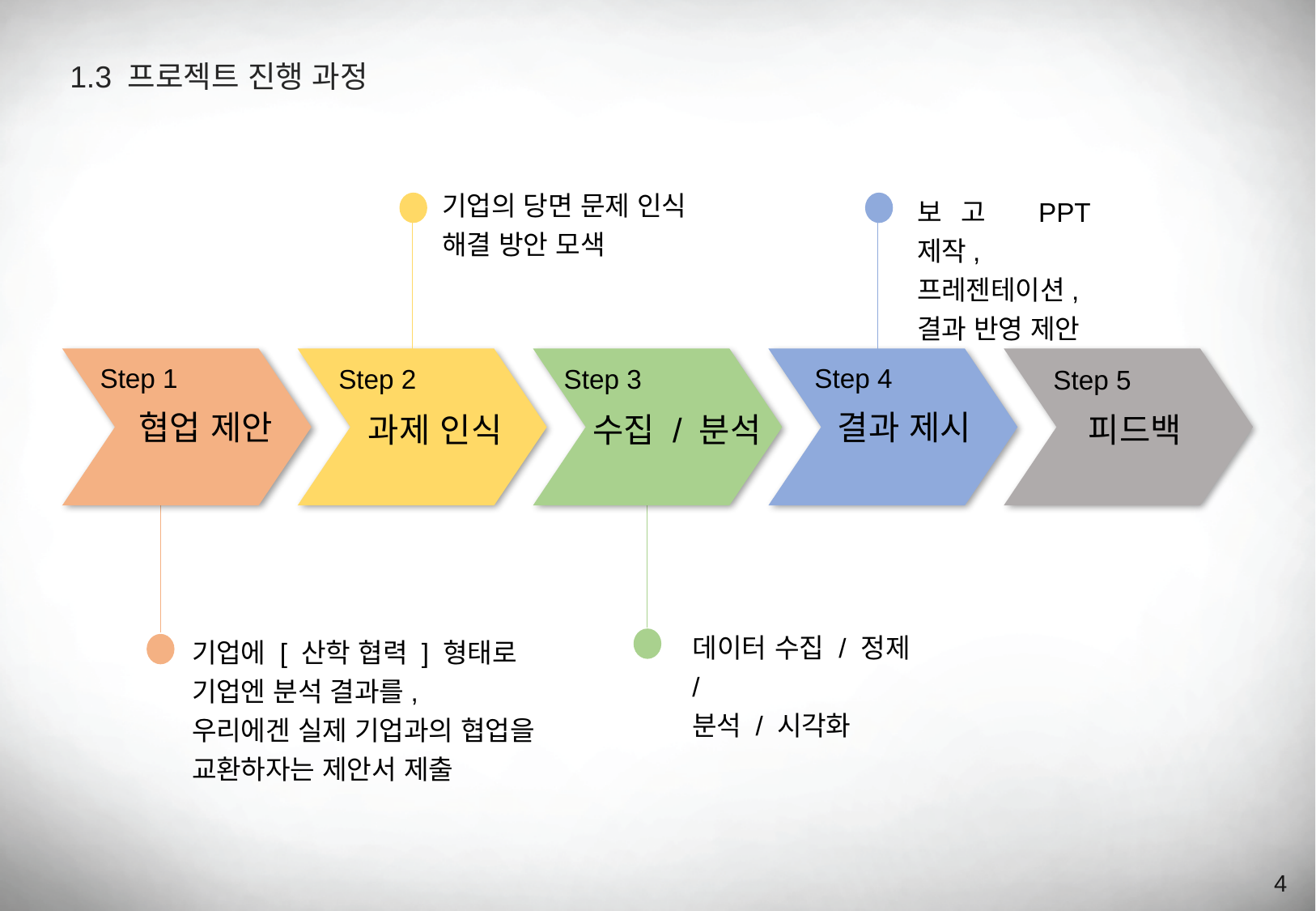

1.3 프로젝트 진행 과정
기업의 당면 문제 인식
해결 방안 모색
보고 PPT 제작,
프레젠테이션,
결과 반영 제안

Step 1

Step 4

Step 2
Step 3
Step 5
협업 제안
결과 제시
과제 인식
수집 / 분석
피드백
데이터 수집 / 정제 /
분석 / 시각화
기업에 [ 산학 협력 ] 형태로
기업엔 분석 결과를,
우리에겐 실제 기업과의 협업을
교환하자는 제안서 제출

4